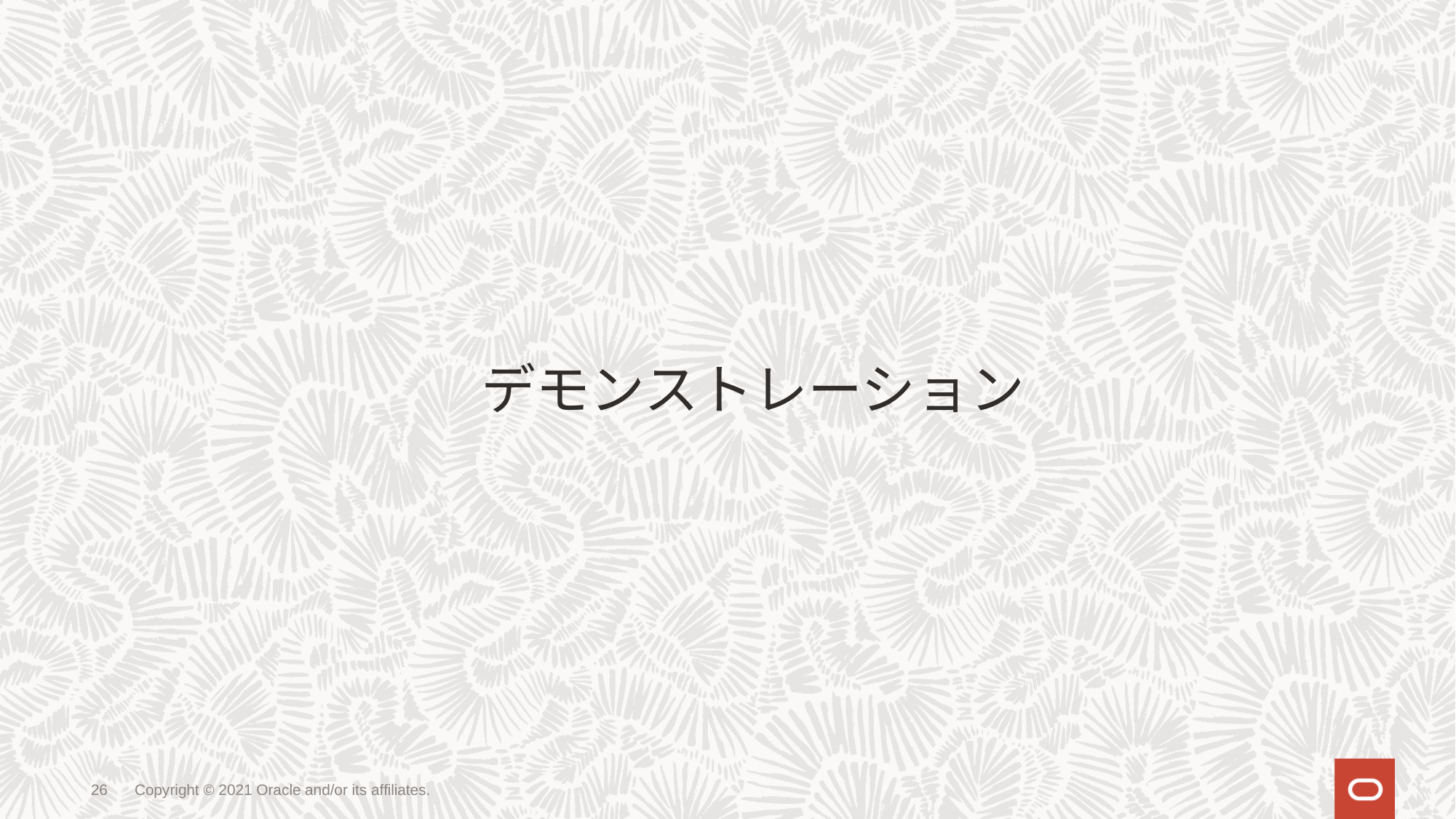

デモンストレーション
26
Copyright © 2021 Oracle and/or its affiliates.